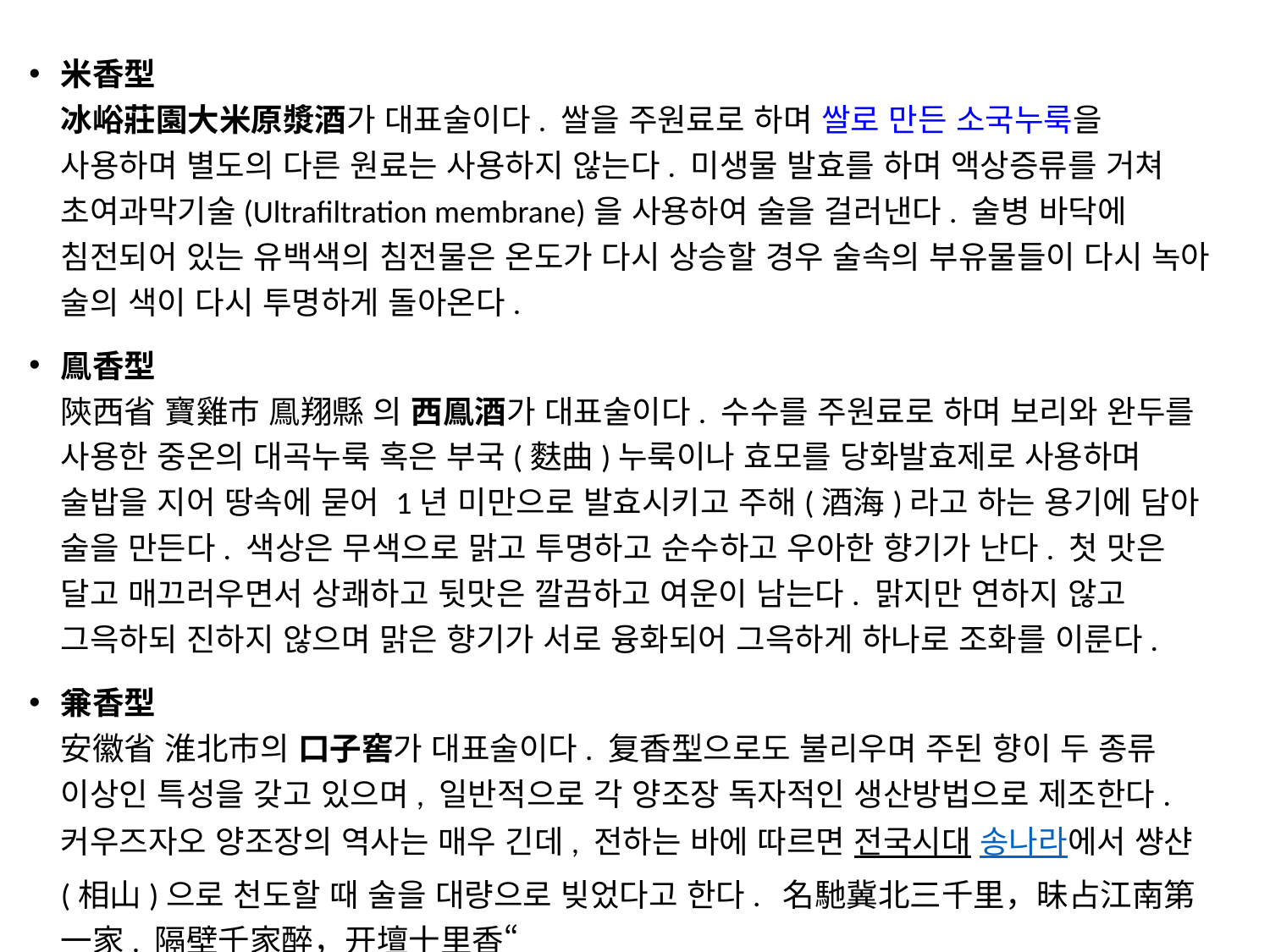

米香型
冰峪莊園大米原漿酒가 대표술이다. 쌀을 주원료로 하며 쌀로 만든 소국누룩을 사용하며 별도의 다른 원료는 사용하지 않는다. 미생물 발효를 하며 액상증류를 거쳐 초여과막기술(Ultrafiltration membrane)을 사용하여 술을 걸러낸다. 술병 바닥에 침전되어 있는 유백색의 침전물은 온도가 다시 상승할 경우 술속의 부유물들이 다시 녹아 술의 색이 다시 투명하게 돌아온다.
鳯香型
陝西省 寶雞市 鳯翔縣 의 西鳯酒가 대표술이다. 수수를 주원료로 하며 보리와 완두를 사용한 중온의 대곡누룩 혹은 부국(麩曲)누룩이나 효모를 당화발효제로 사용하며 술밥을 지어 땅속에 묻어 1년 미만으로 발효시키고 주해(酒海)라고 하는 용기에 담아 술을 만든다. 색상은 무색으로 맑고 투명하고 순수하고 우아한 향기가 난다. 첫 맛은 달고 매끄러우면서 상쾌하고 뒷맛은 깔끔하고 여운이 남는다. 맑지만 연하지 않고 그윽하되 진하지 않으며 맑은 향기가 서로 융화되어 그윽하게 하나로 조화를 이룬다.
兼香型
安徽省 淮北市의 口子窖가 대표술이다. 复香型으로도 불리우며 주된 향이 두 종류 이상인 특성을 갖고 있으며, 일반적으로 각 양조장 독자적인 생산방법으로 제조한다. 커우즈자오 양조장의 역사는 매우 긴데, 전하는 바에 따르면 전국시대 송나라에서 썅샨(相山)으로 천도할 때 술을 대량으로 빚었다고 한다.  名馳冀北三千里，昧占江南第一家. 隔壁千家醉，开壇十里香“